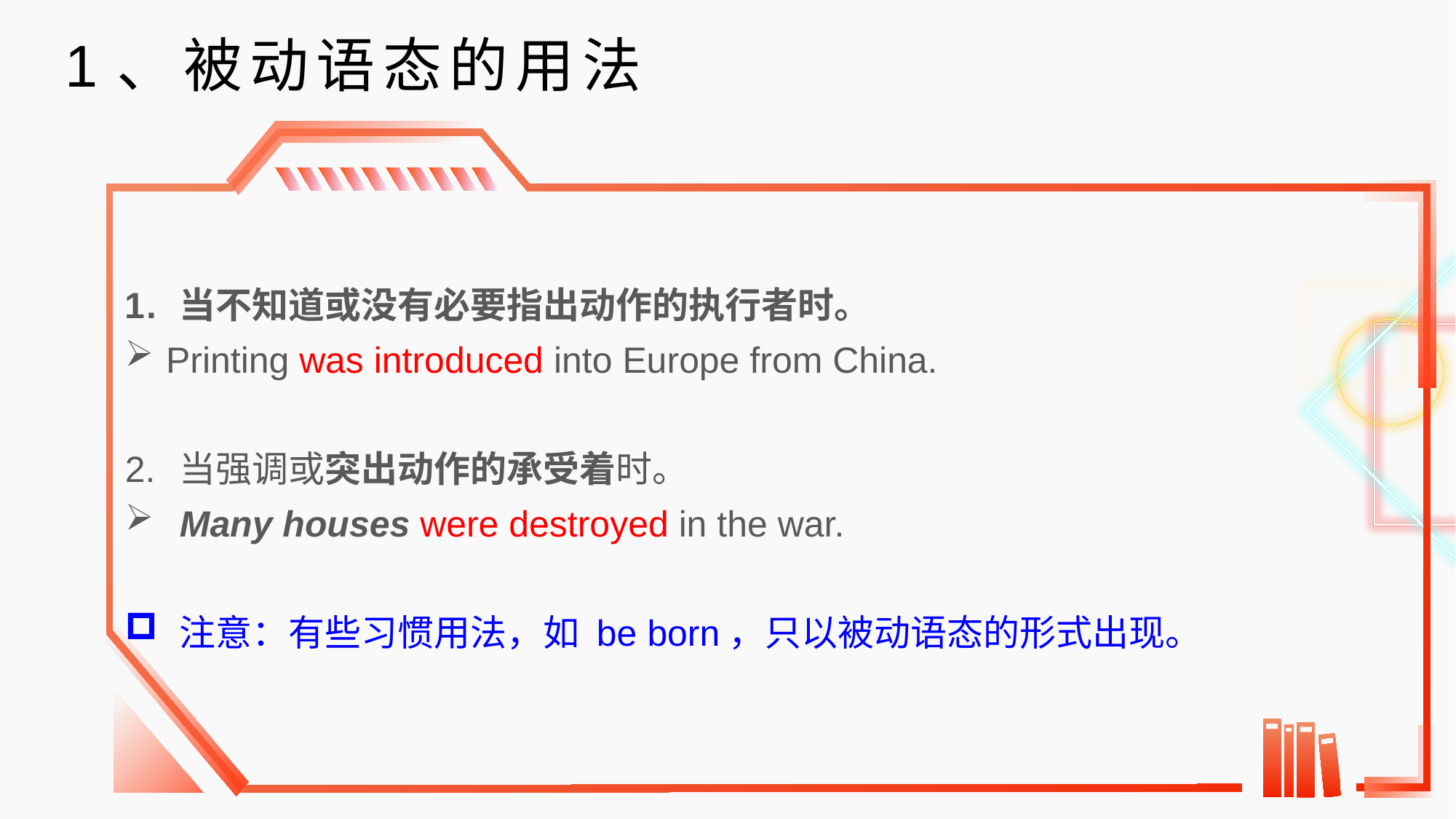

1、被动语态的用法

当不知道或没有必要指出动作的执行者时。
Printing was introduced into Europe from China.

当强调或突出动作的承受着时。
Many houses were destroyed in the war.

注意：有些习惯用法，如 be born，只以被动语态的形式出现。